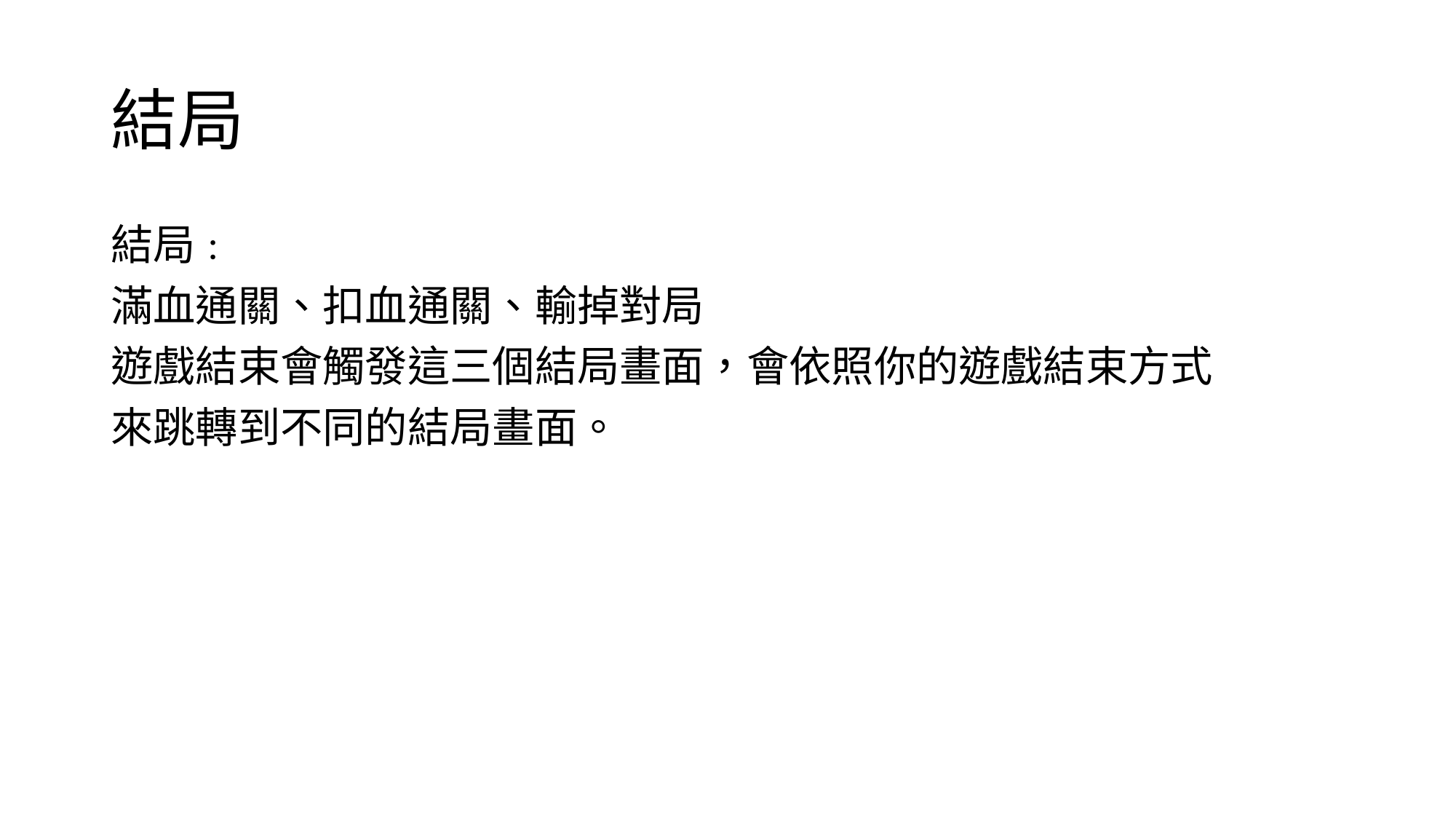

# 結局
結局:
滿血通關、扣血通關、輸掉對局
遊戲結束會觸發這三個結局畫面，會依照你的遊戲結束方式
來跳轉到不同的結局畫面。